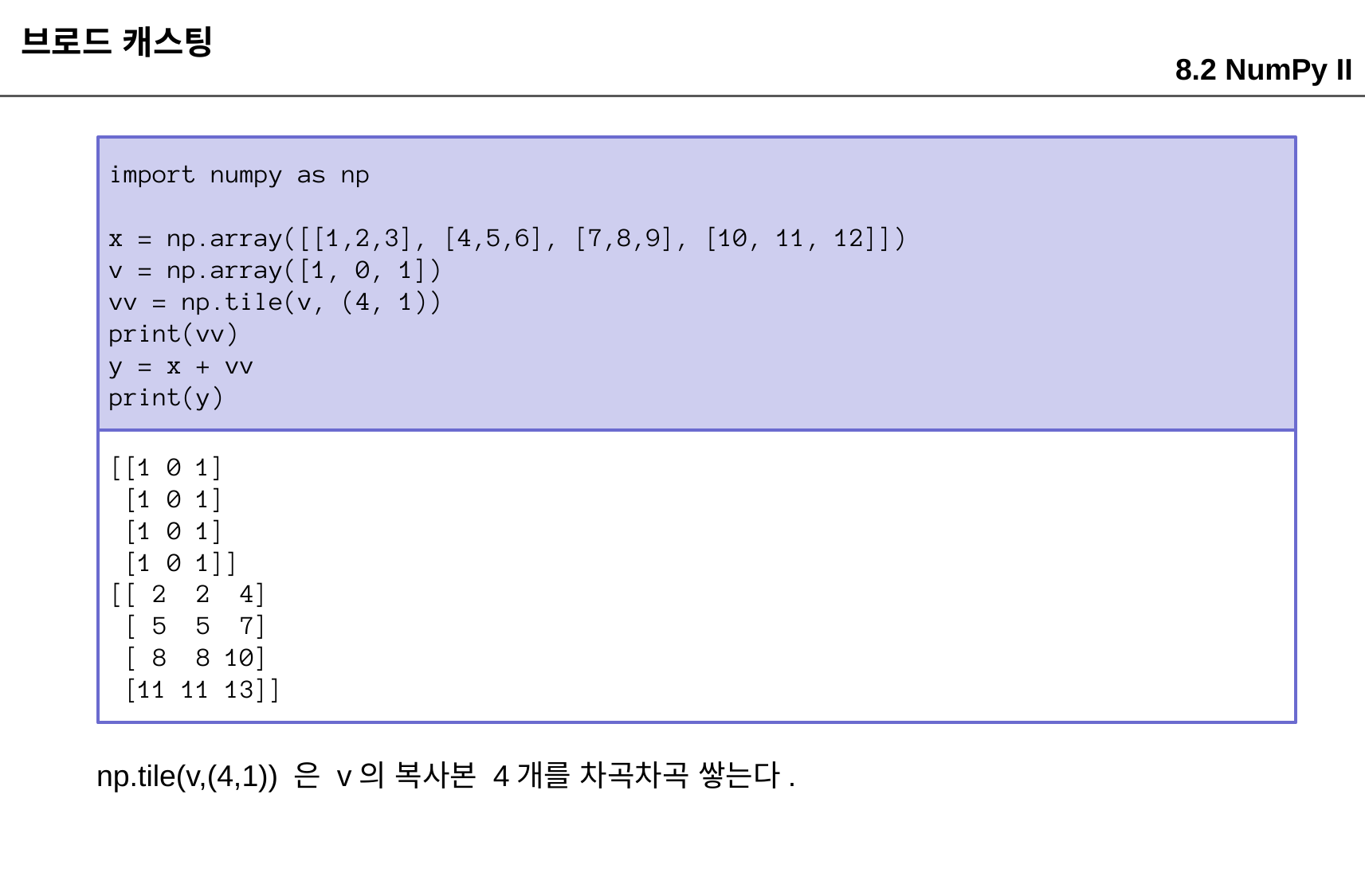

브로드 캐스팅
8.2 NumPy II
import numpy as np

x = np.array([[1,2,3], [4,5,6], [7,8,9], [10, 11, 12]])
v = np.array([1, 0, 1])
vv = np.tile(v, (4, 1))
print(vv)
y = x + vv
print(y)
[[1 0 1]
 [1 0 1]
 [1 0 1]
 [1 0 1]]
[[ 2  2  4]
 [ 5  5  7]
 [ 8  8 10]
 [11 11 13]]
np.tile(v,(4,1)) 은 v의 복사본 4개를 차곡차곡 쌓는다.